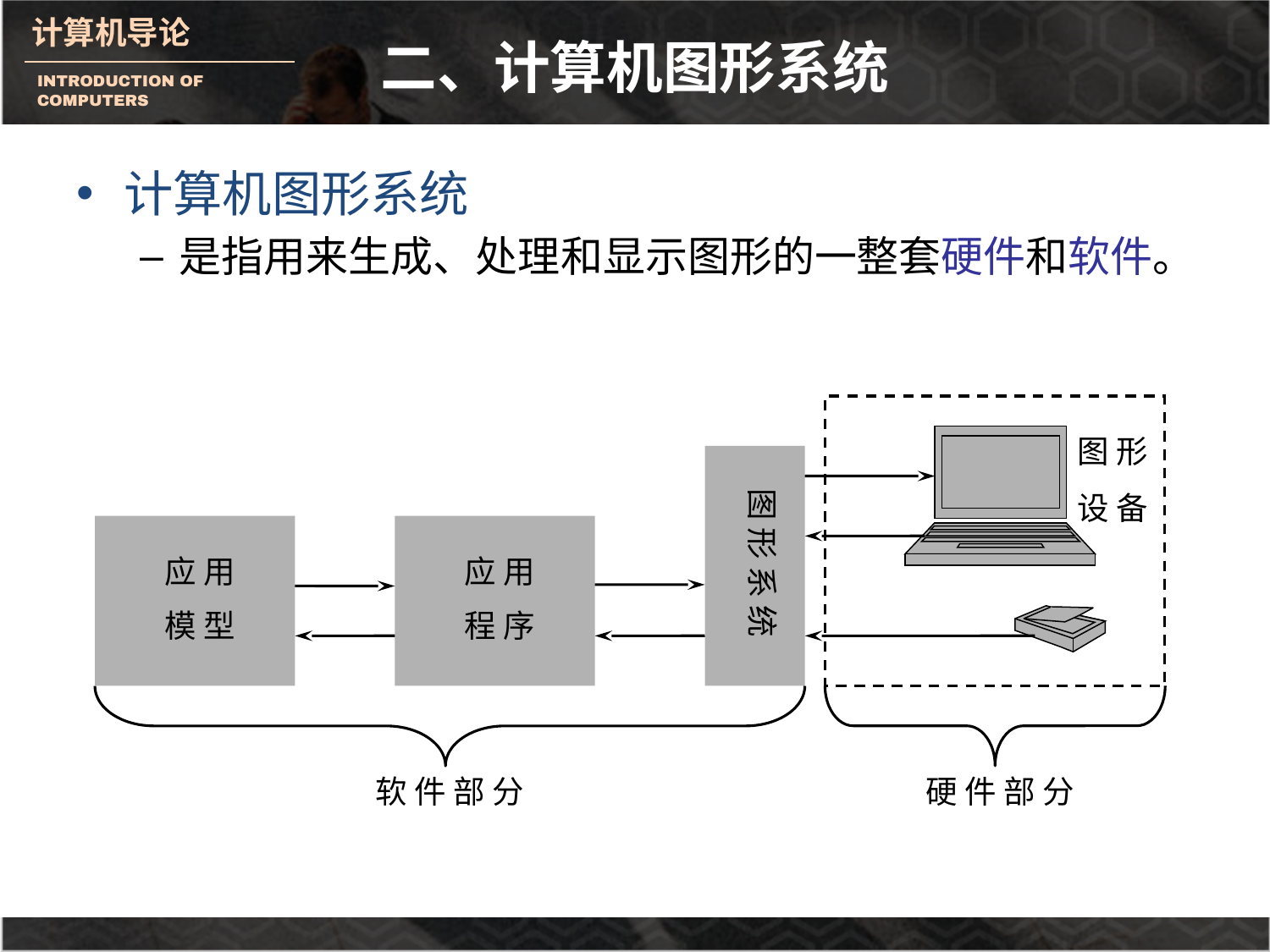

# 二、计算机图形系统
计算机图形系统
是指用来生成、处理和显示图形的一整套硬件和软件。

图 形设 备

图 形 系 统

应 用
模 型

应 用
程 序

软 件 部 分
硬 件 部 分